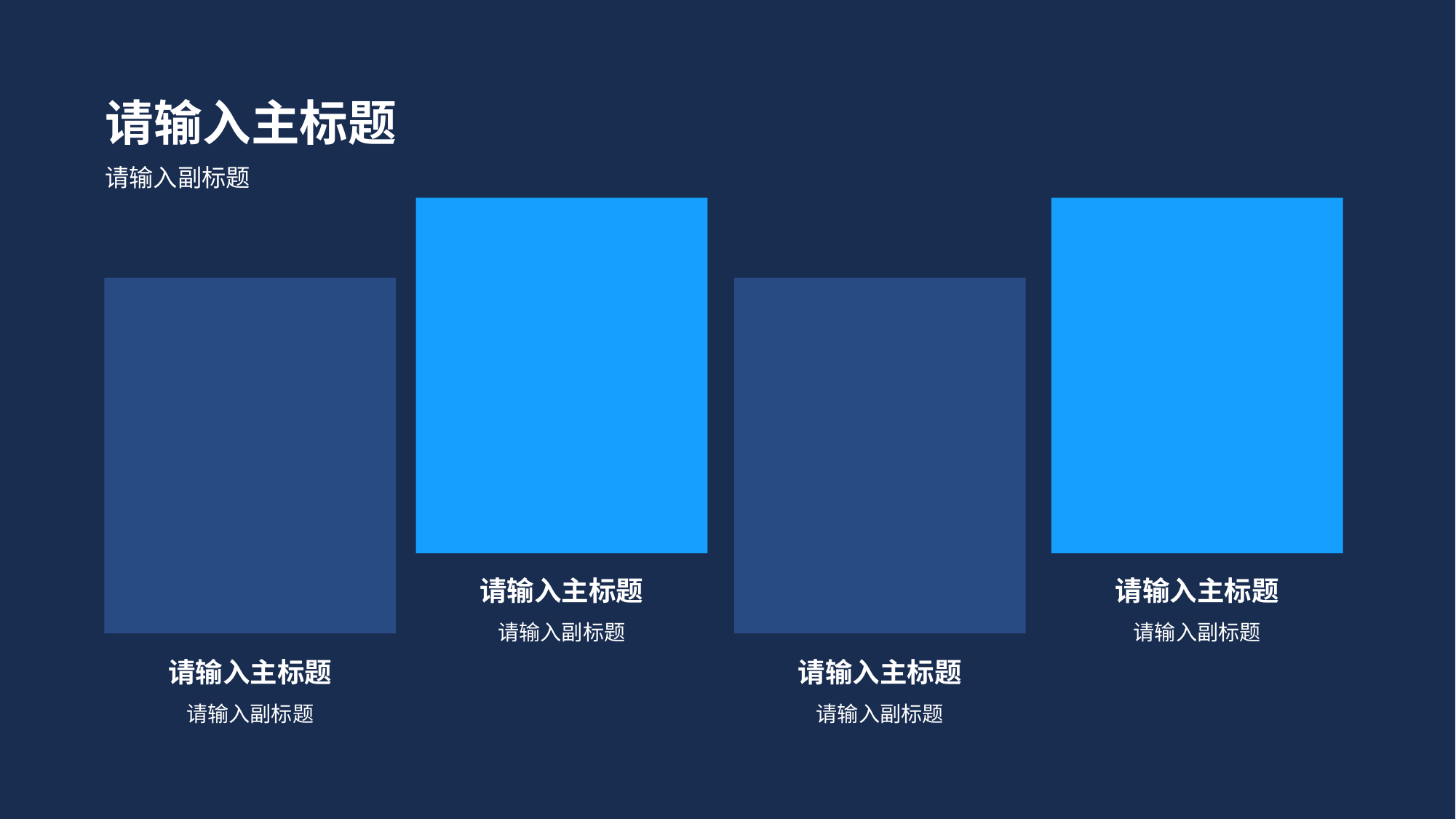

请输入主标题
请输入副标题

请输入主标题
请输入主标题
请输入副标题
请输入副标题
请输入主标题
请输入主标题
请输入副标题
请输入副标题